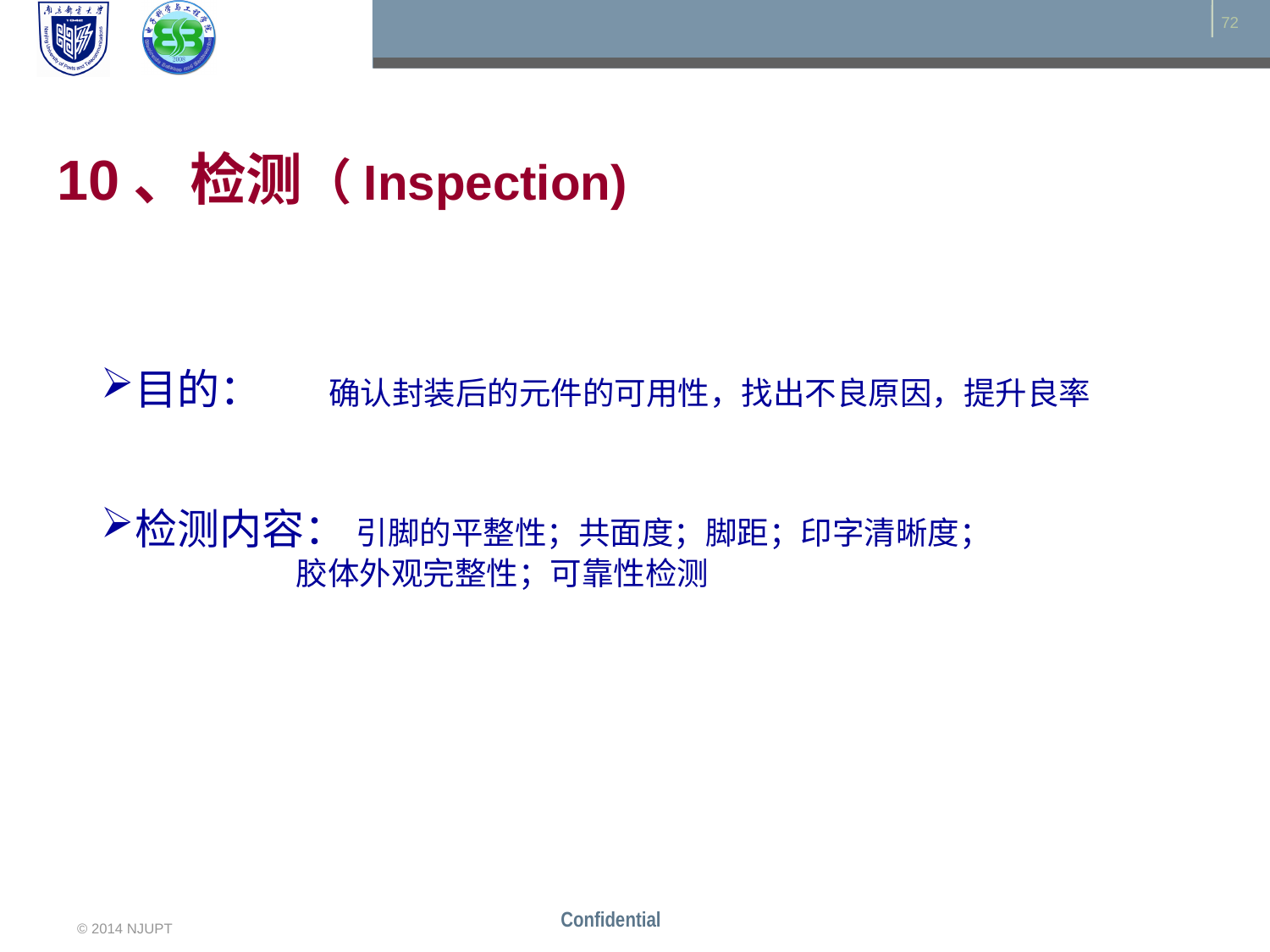

10、检测（Inspection)
目的：       确认封装后的元件的可用性，找出不良原因，提升良率

检测内容： 引脚的平整性；共面度；脚距；印字清晰度；
                          胶体外观完整性；可靠性检测